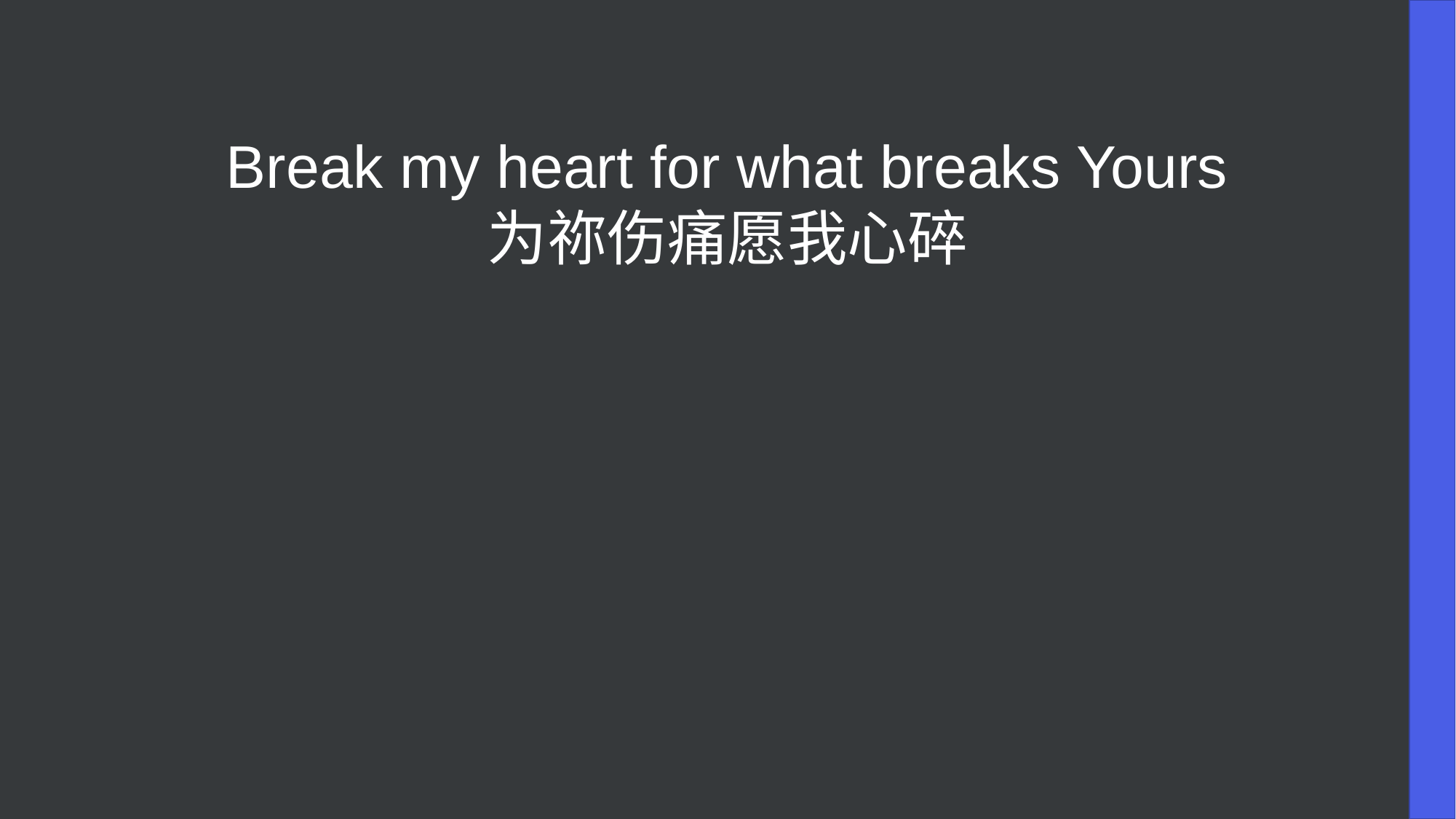

Break my heart for what breaks Yours
为祢伤痛愿我心碎